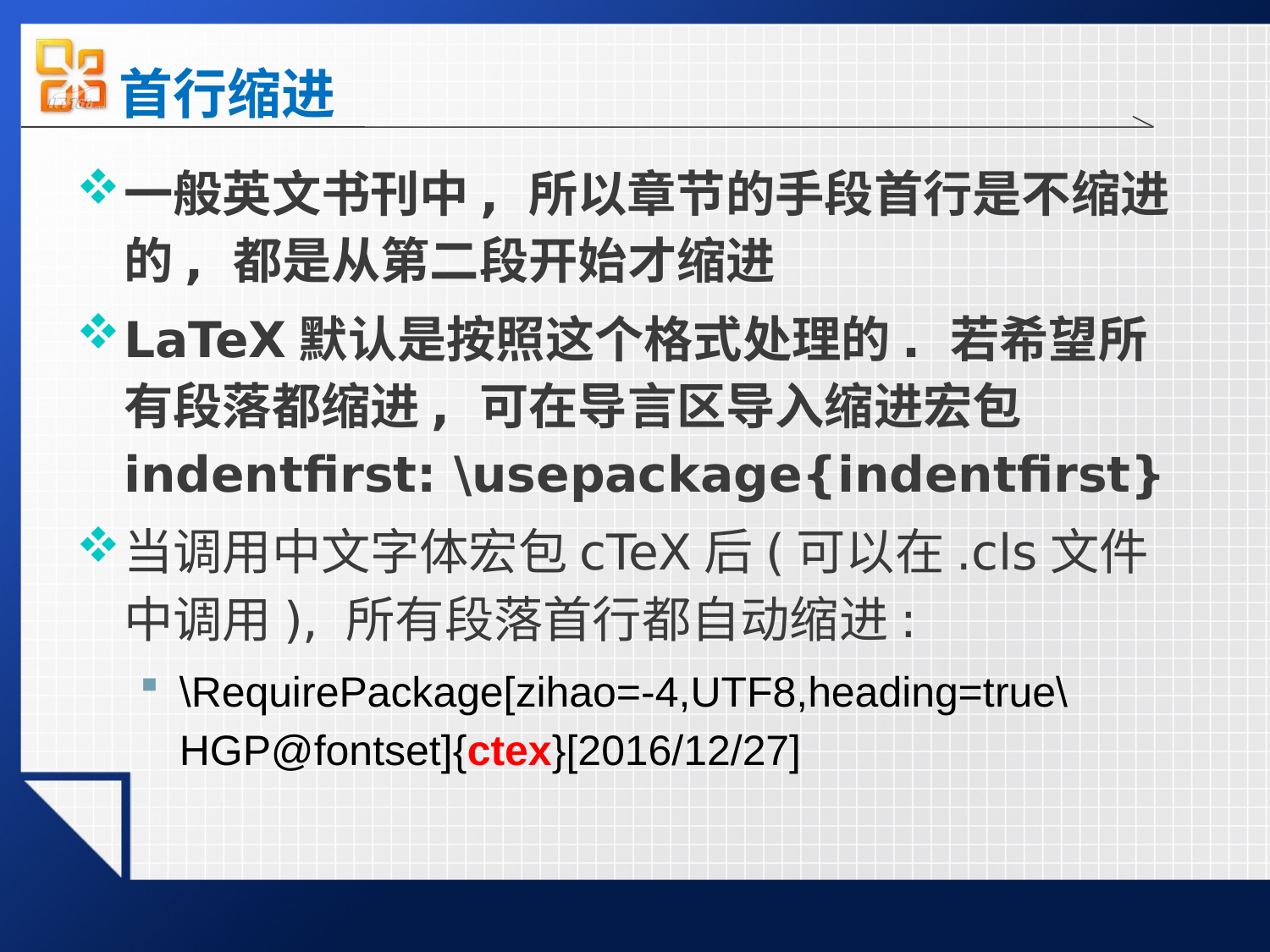

# 首行缩进
一般英文书刊中, 所以章节的手段首行是不缩进的, 都是从第二段开始才缩进
LaTeX默认是按照这个格式处理的. 若希望所有段落都缩进, 可在导言区导入缩进宏包indentfirst: \usepackage{indentfirst}
当调用中文字体宏包cTeX后(可以在.cls文件中调用), 所有段落首行都自动缩进:
\RequirePackage[zihao=-4,UTF8,heading=true\HGP@fontset]{ctex}[2016/12/27]